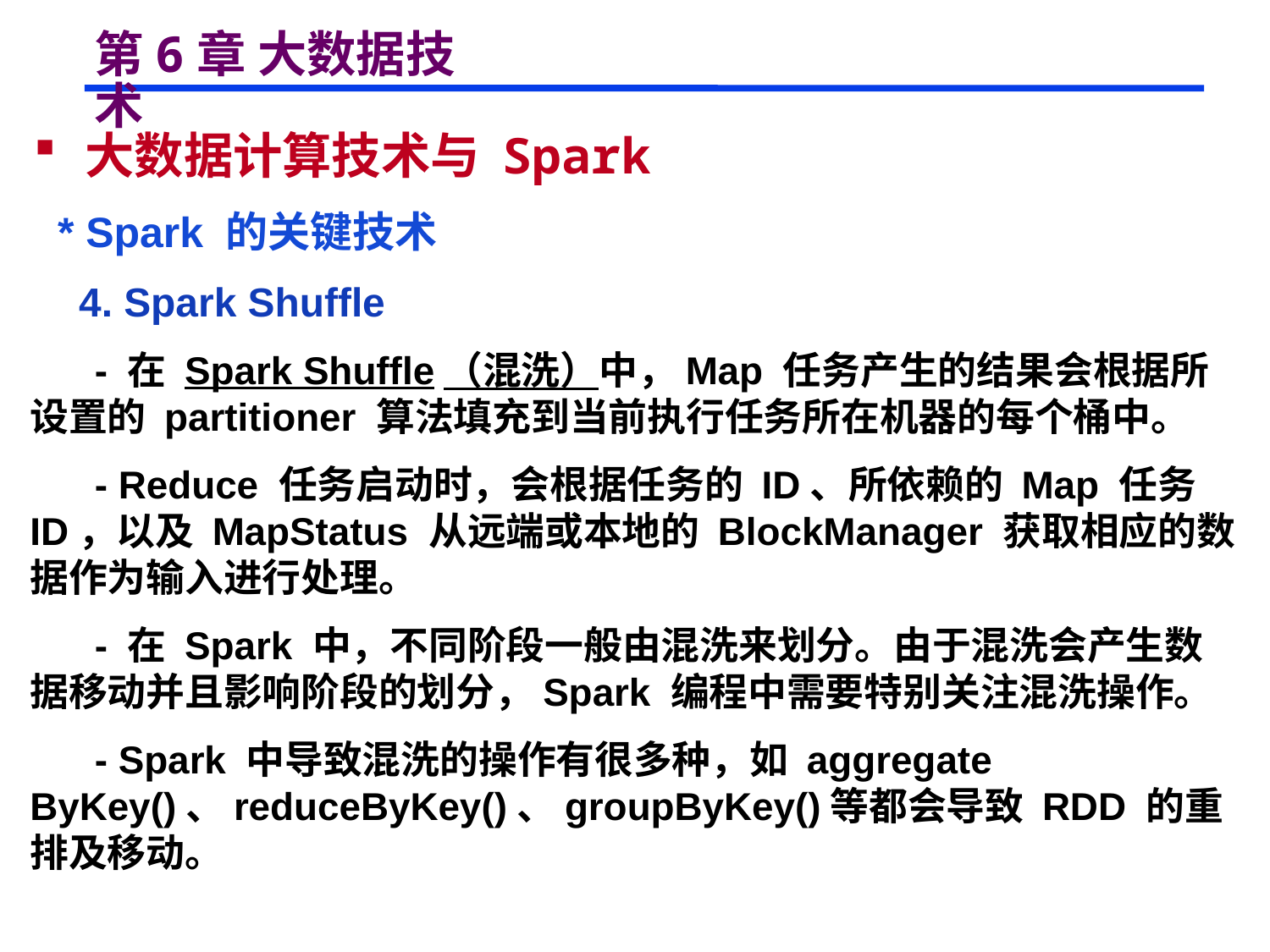

# 第6章 大数据技术
 大数据计算技术与 Spark
  * Spark 的关键技术
    4. Spark Shuffle
      - 在 Spark Shuffle（混洗）中，Map 任务产生的结果会根据所设置的 partitioner 算法填充到当前执行任务所在机器的每个桶中。
      - Reduce 任务启动时，会根据任务的 ID、所依赖的 Map 任务 ID，以及 MapStatus 从远端或本地的 BlockManager 获取相应的数据作为输入进行处理。
      - 在 Spark 中，不同阶段一般由混洗来划分。由于混洗会产生数据移动并且影响阶段的划分，Spark 编程中需要特别关注混洗操作。
      - Spark 中导致混洗的操作有很多种，如 aggregate ByKey()、reduceByKey()、groupByKey()等都会导致 RDD 的重排及移动。